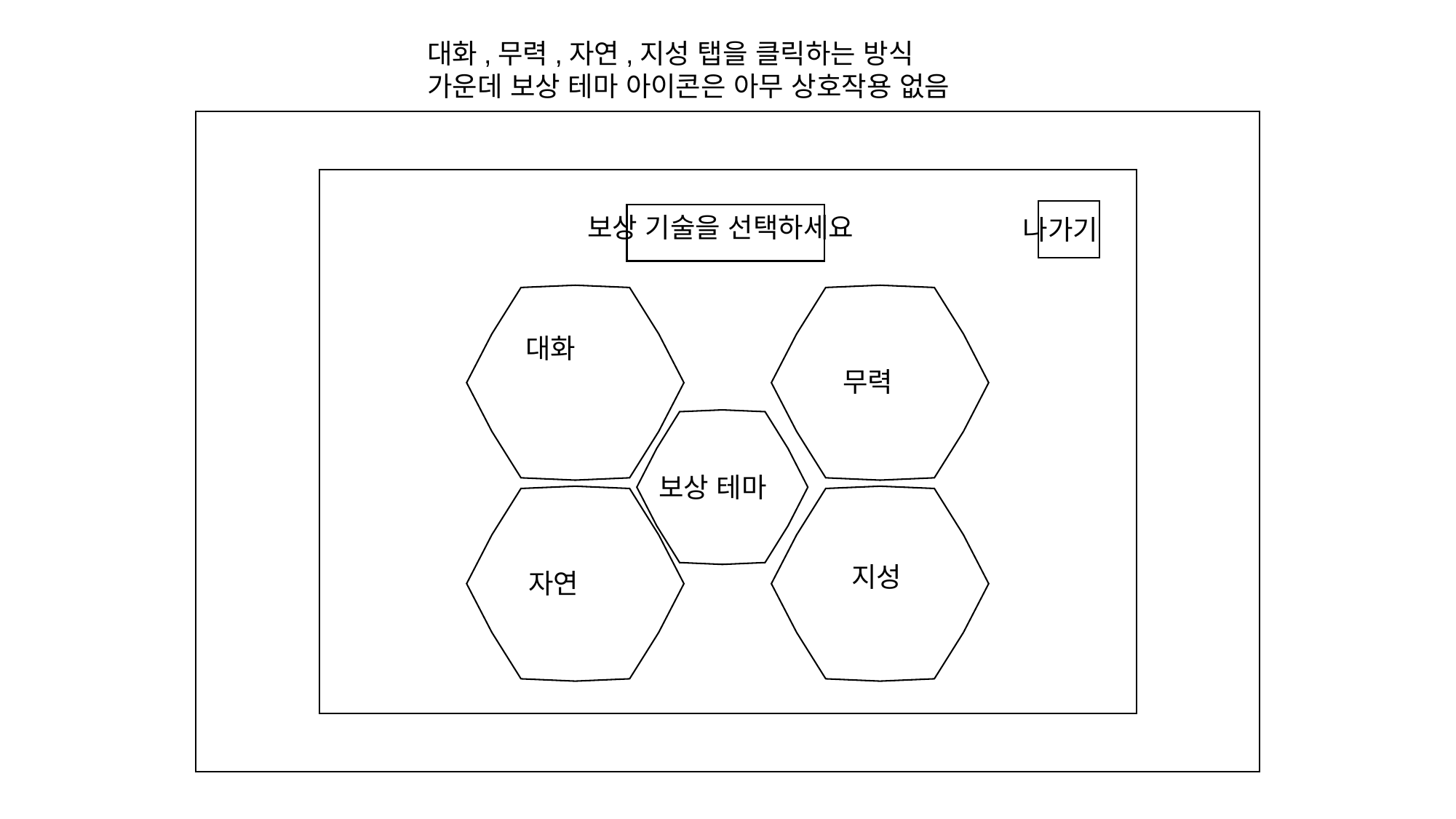

대화,무력,자연,지성 탭을 클릭하는 방식
가운데 보상 테마 아이콘은 아무 상호작용 없음

보상 기술을 선택하세요
나가기

대화
무력

보상 테마

지성
자연